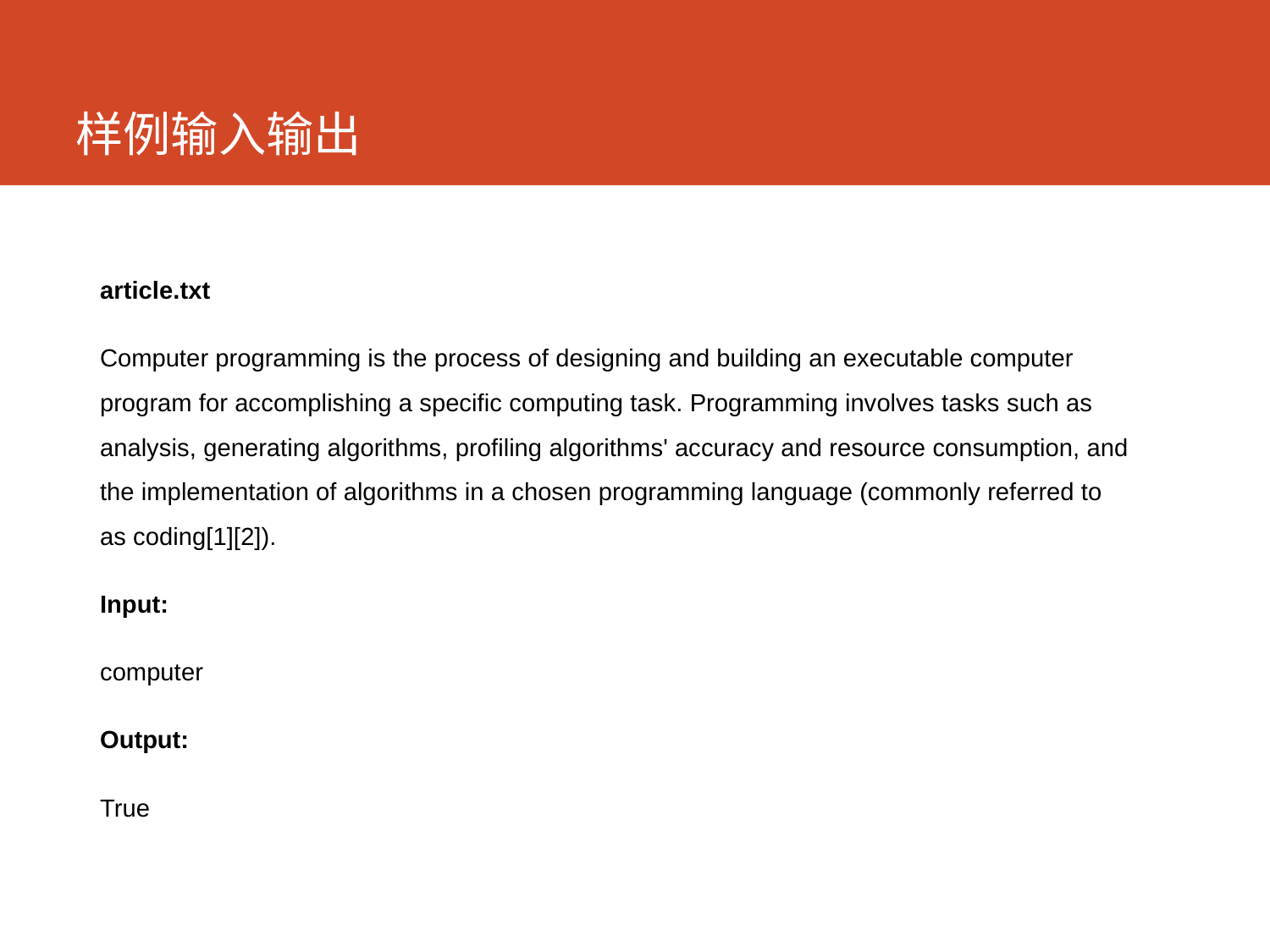

# 样例输入输出
article.txt
Computer programming is the process of designing and building an executable computer program for accomplishing a specific computing task. Programming involves tasks such as analysis, generating algorithms, profiling algorithms' accuracy and resource consumption, and the implementation of algorithms in a chosen programming language (commonly referred to as coding[1][2]).
Input:
computer
Output:
True